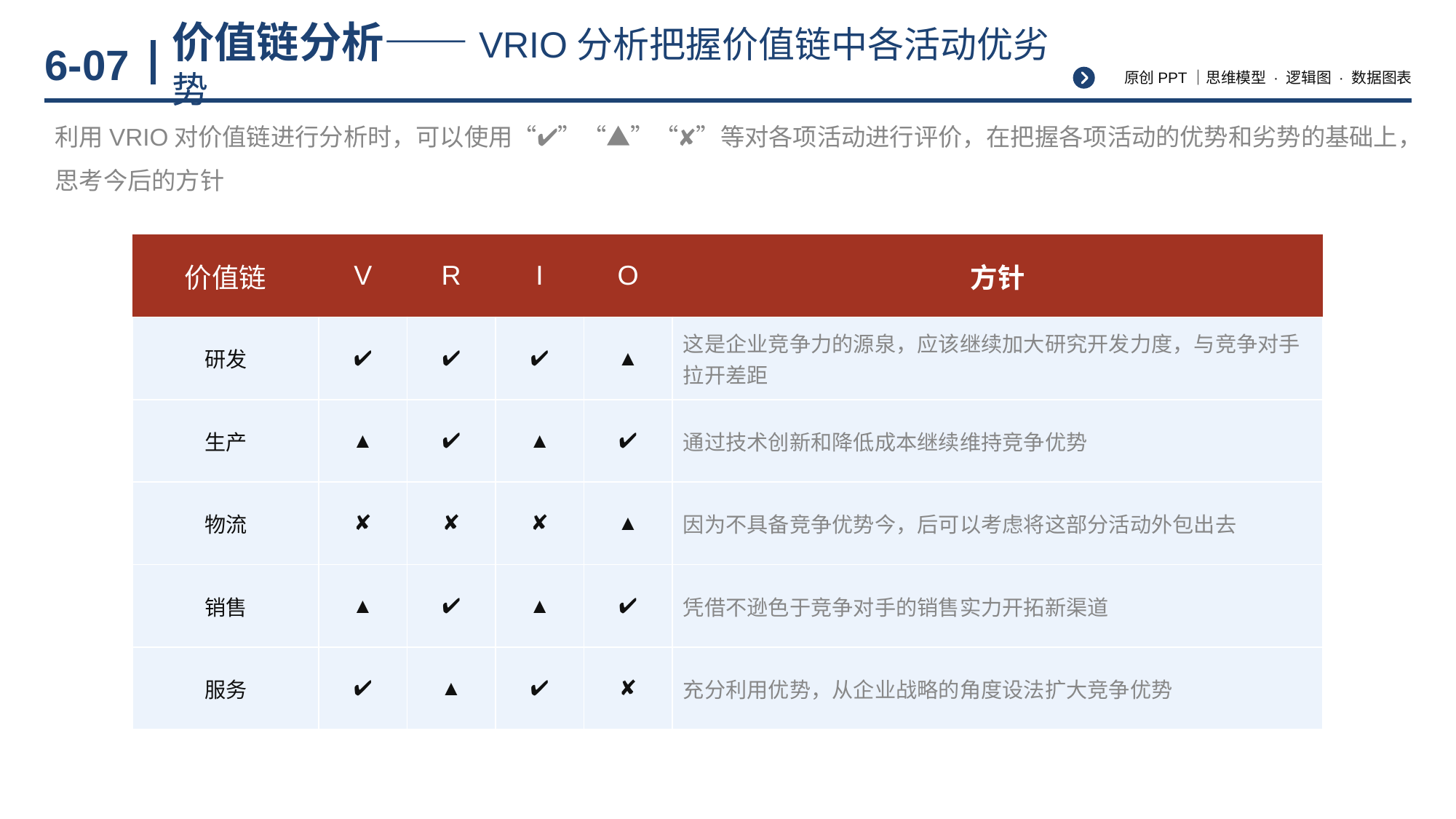

# 价值链分析——VRIO分析把握价值链中各活动优劣势
6-07
利用VRIO对价值链进行分析时，可以使用“✔”“▲”“✘”等对各项活动进行评价，在把握各项活动的优势和劣势的基础上，思考今后的方针
| 价值链 | V | R | I | O | 方针 |
| --- | --- | --- | --- | --- | --- |
| 研发 | ✔ | ✔ | ✔ | ▲ | 这是企业竞争力的源泉，应该继续加大研究开发力度，与竞争对手拉开差距 |
| 生产 | ▲ | ✔ | ▲ | ✔ | 通过技术创新和降低成本继续维持竞争优势 |
| 物流 | ✘ | ✘ | ✘ | ▲ | 因为不具备竞争优势今，后可以考虑将这部分活动外包出去 |
| 销售 | ▲ | ✔ | ▲ | ✔ | 凭借不逊色于竞争对手的销售实力开拓新渠道 |
| 服务 | ✔ | ▲ | ✔ | ✘ | 充分利用优势，从企业战略的角度设法扩大竞争优势 |